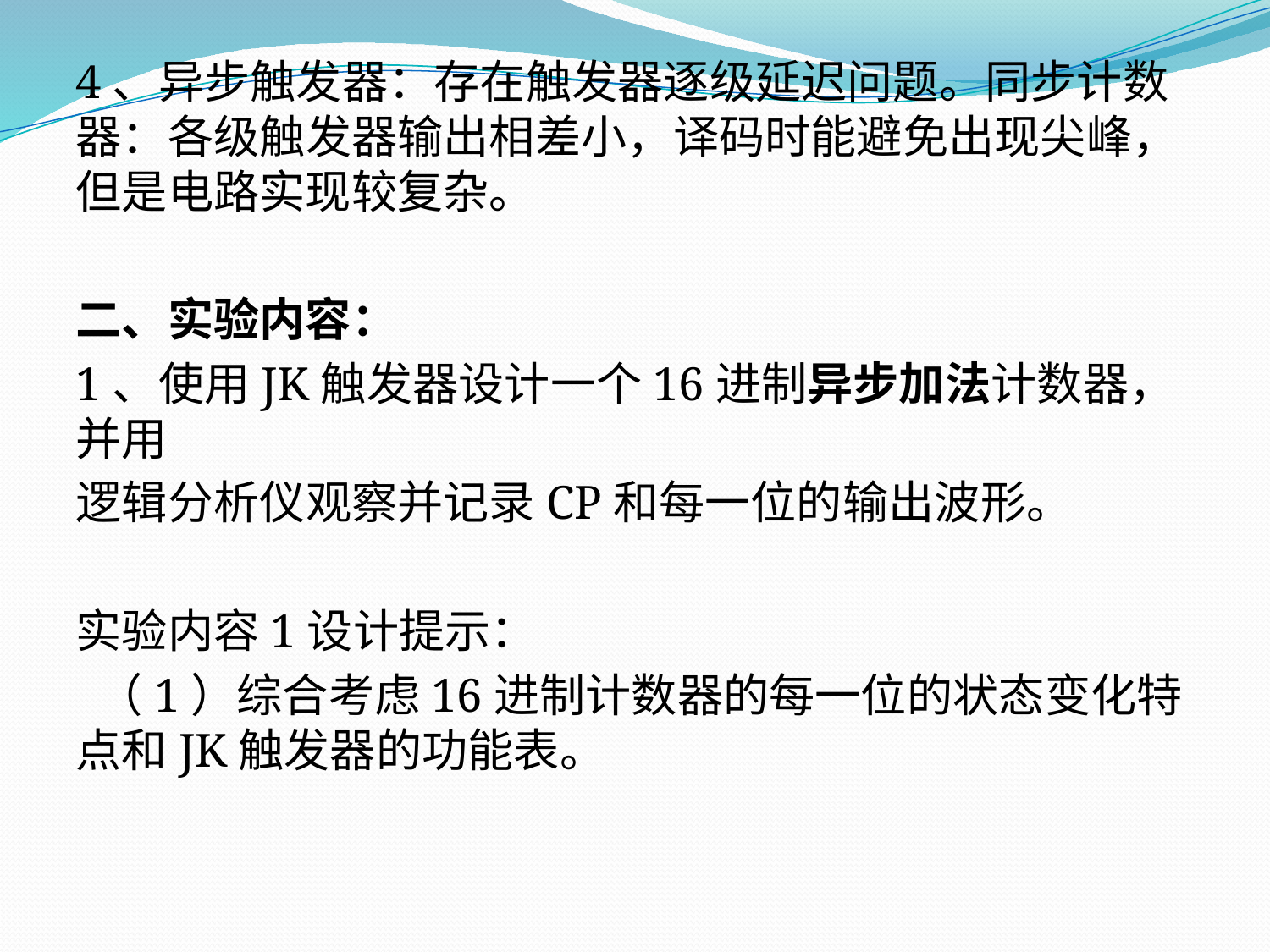

4、异步触发器：存在触发器逐级延迟问题。同步计数器：各级触发器输出相差小，译码时能避免出现尖峰，但是电路实现较复杂。

二、实验内容：
1、使用JK触发器设计一个16进制异步加法计数器，并用
逻辑分析仪观察并记录CP和每一位的输出波形。

实验内容1设计提示：
 （1）综合考虑16进制计数器的每一位的状态变化特点和JK触发器的功能表。